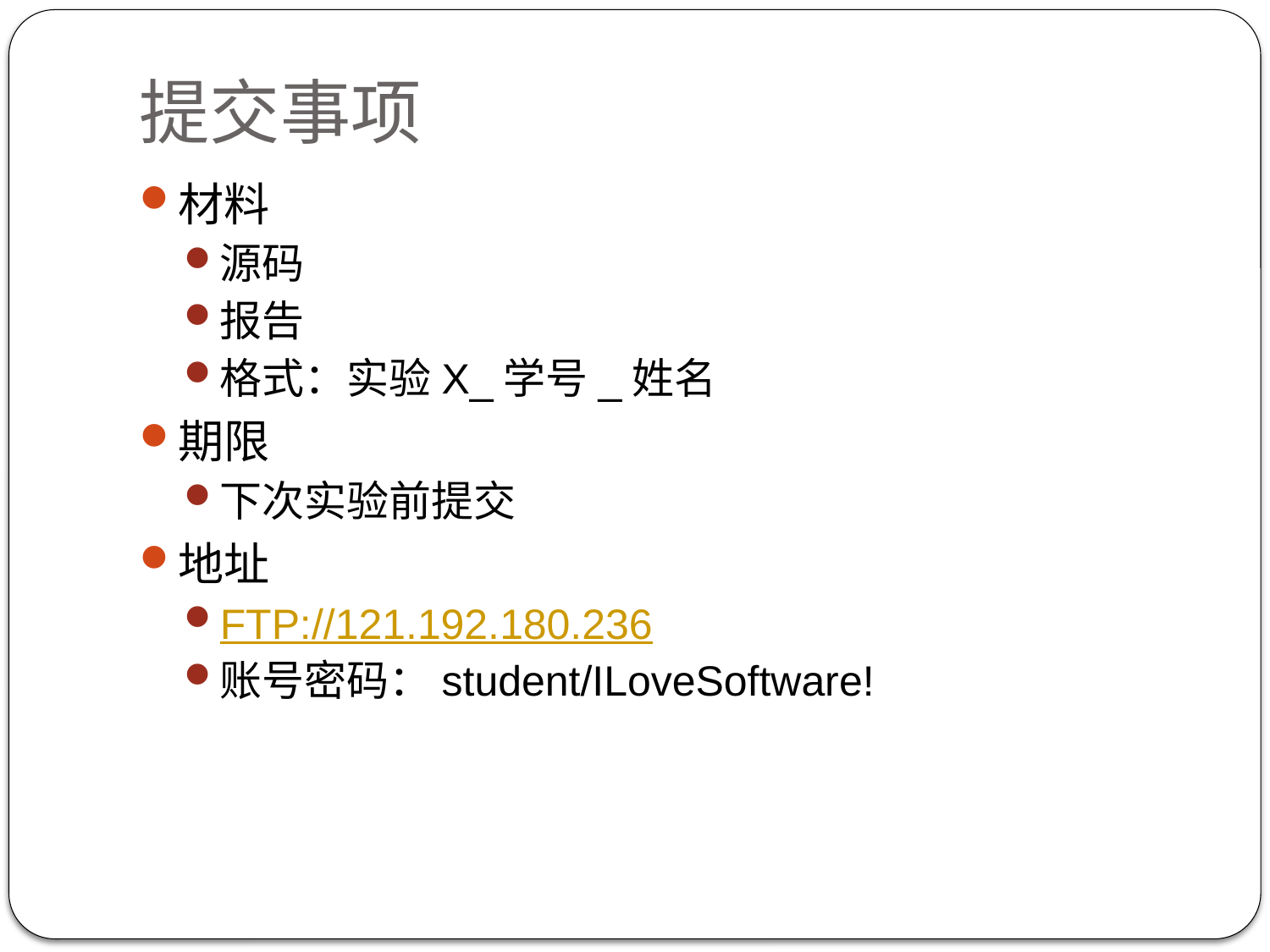

# 提交事项
材料
源码
报告
格式：实验X_学号_姓名
期限
下次实验前提交
地址
FTP://121.192.180.236
账号密码：student/ILoveSoftware!